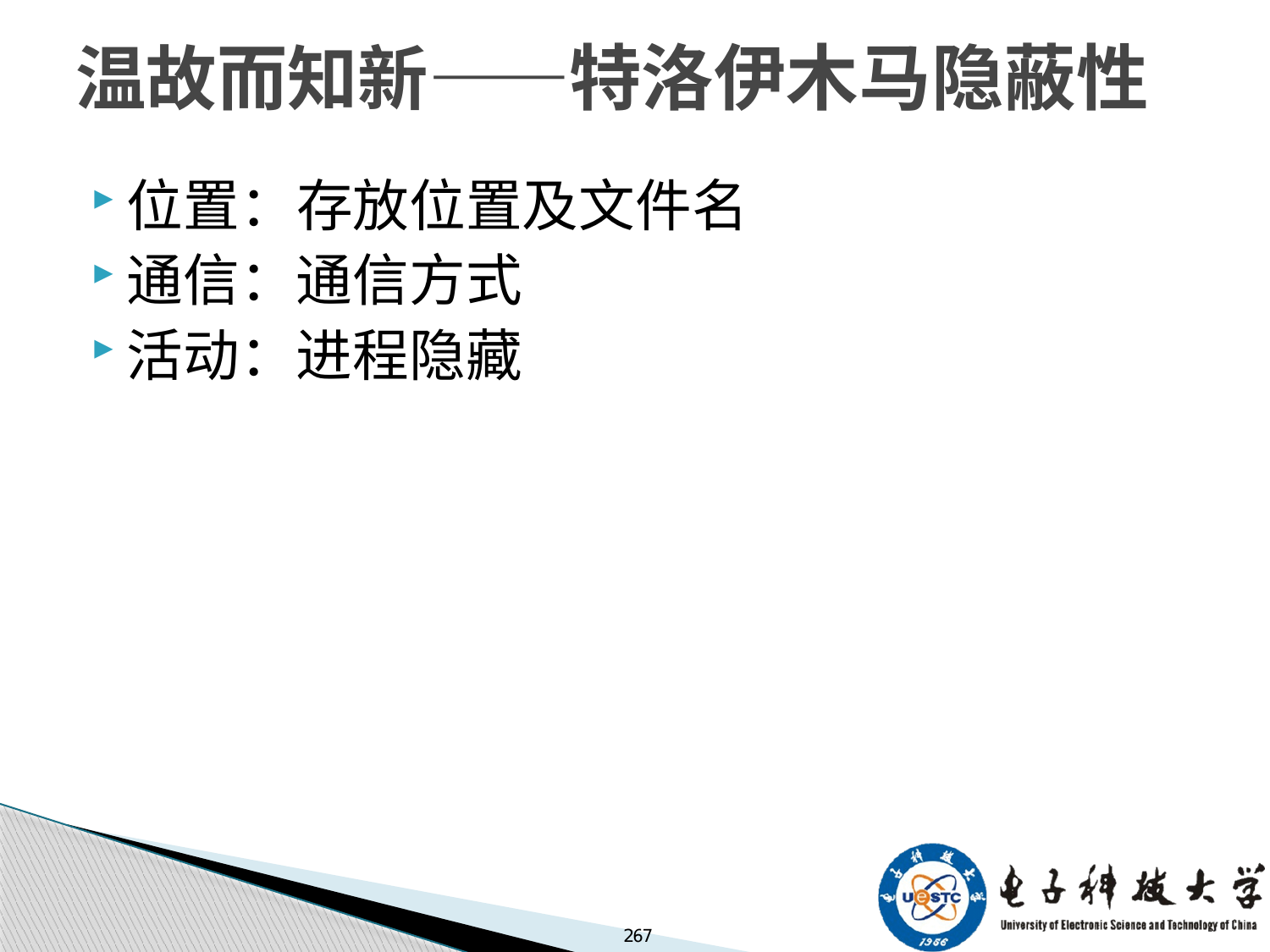

# 温故而知新——特洛伊木马隐蔽性
位置：存放位置及文件名
通信：通信方式
活动：进程隐藏
267